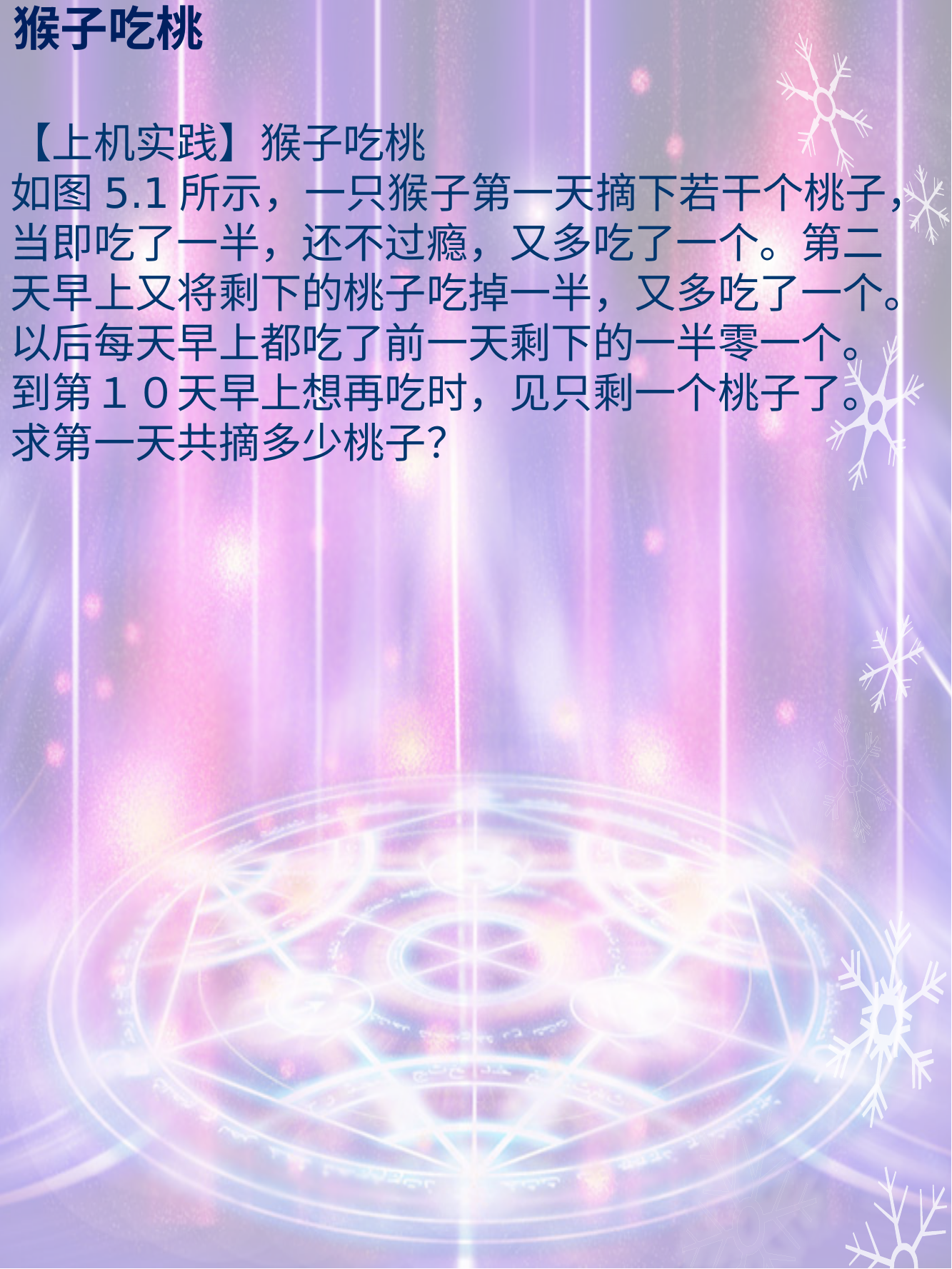

# 猴子吃桃
【上机实践】猴子吃桃
如图5.1所示，一只猴子第一天摘下若干个桃子，当即吃了一半，还不过瘾，又多吃了一个。第二天早上又将剩下的桃子吃掉一半，又多吃了一个。以后每天早上都吃了前一天剩下的一半零一个。到第１０天早上想再吃时，见只剩一个桃子了。求第一天共摘多少桃子？